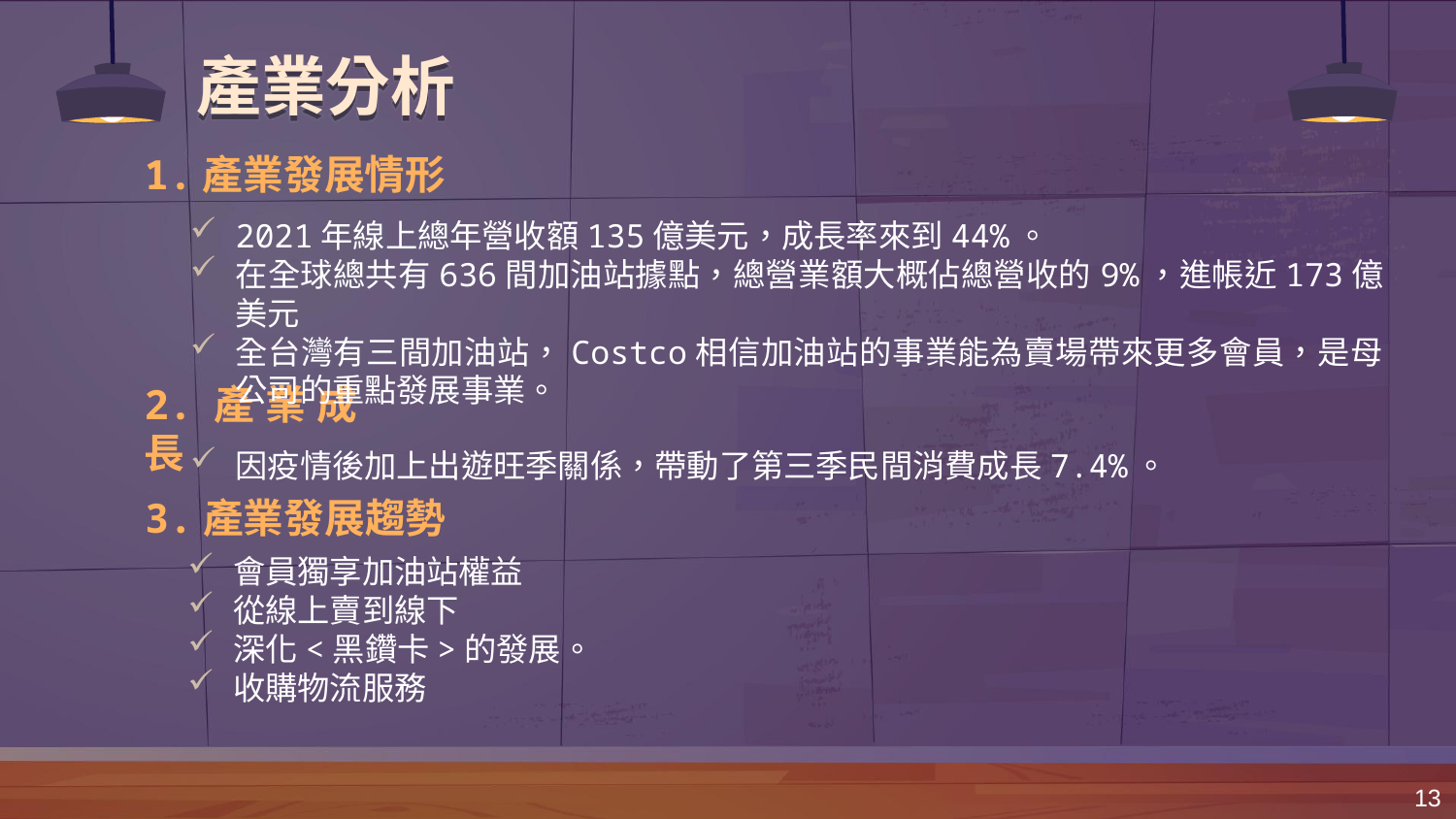

# 產業分析
1.產業發展情形
2021年線上總年營收額135億美元，成長率來到44%。
在全球總共有636間加油站據點，總營業額大概佔總營收的9%，進帳近173億美元
全台灣有三間加油站，Costco相信加油站的事業能為賣場帶來更多會員，是母公司的重點發展事業。
2.產業成長
因疫情後加上出遊旺季關係，帶動了第三季民間消費成長7.4%。
3.產業發展趨勢
會員獨享加油站權益
從線上賣到線下
深化<黑鑽卡>的發展。
收購物流服務
13